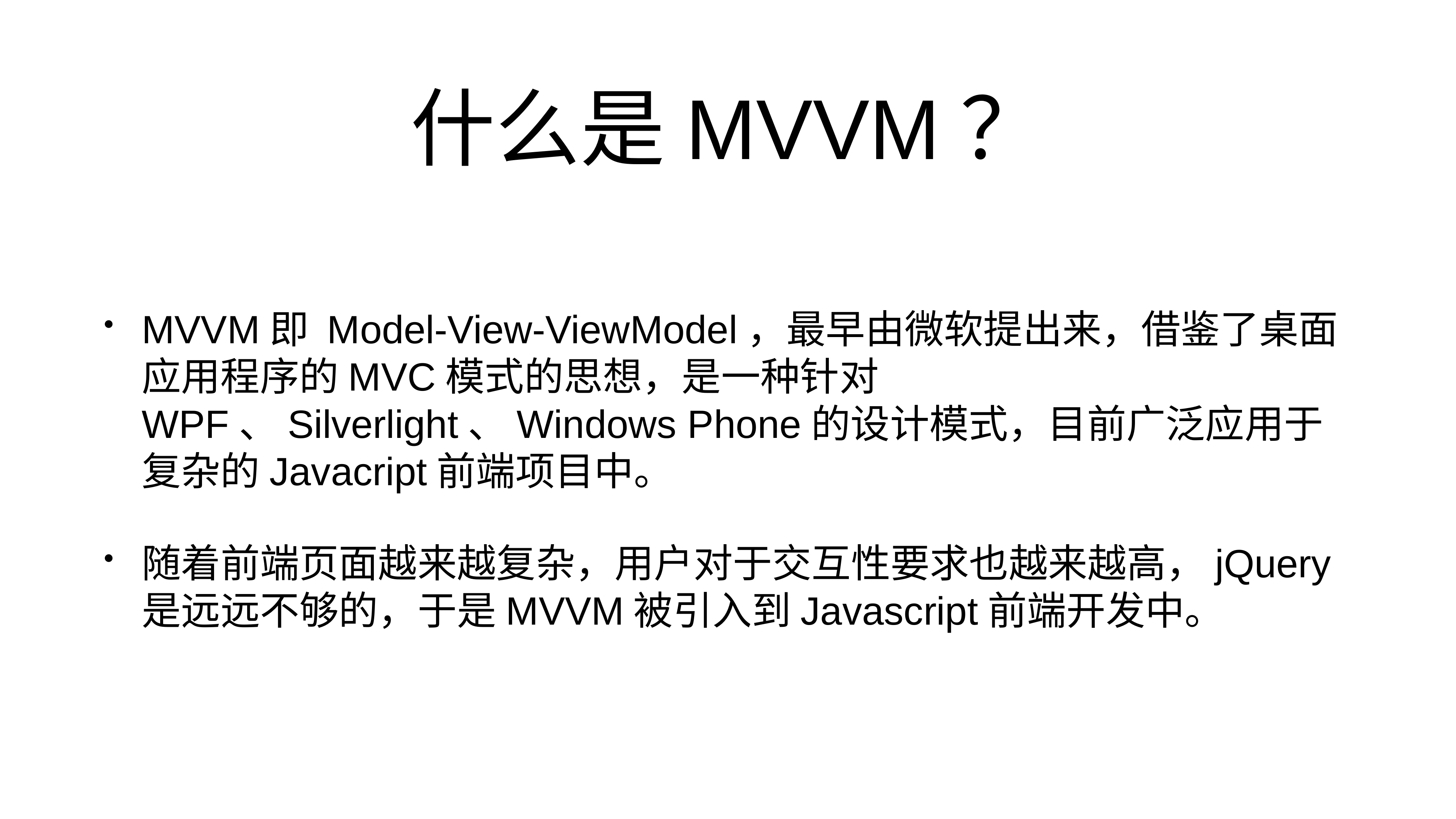

# 什么是MVVM？
MVVM即 Model-View-ViewModel，最早由微软提出来，借鉴了桌面应用程序的MVC模式的思想，是一种针对WPF、Silverlight、Windows Phone的设计模式，目前广泛应用于复杂的Javacript前端项目中。
随着前端页面越来越复杂，用户对于交互性要求也越来越高，jQuery是远远不够的，于是MVVM被引入到Javascript前端开发中。